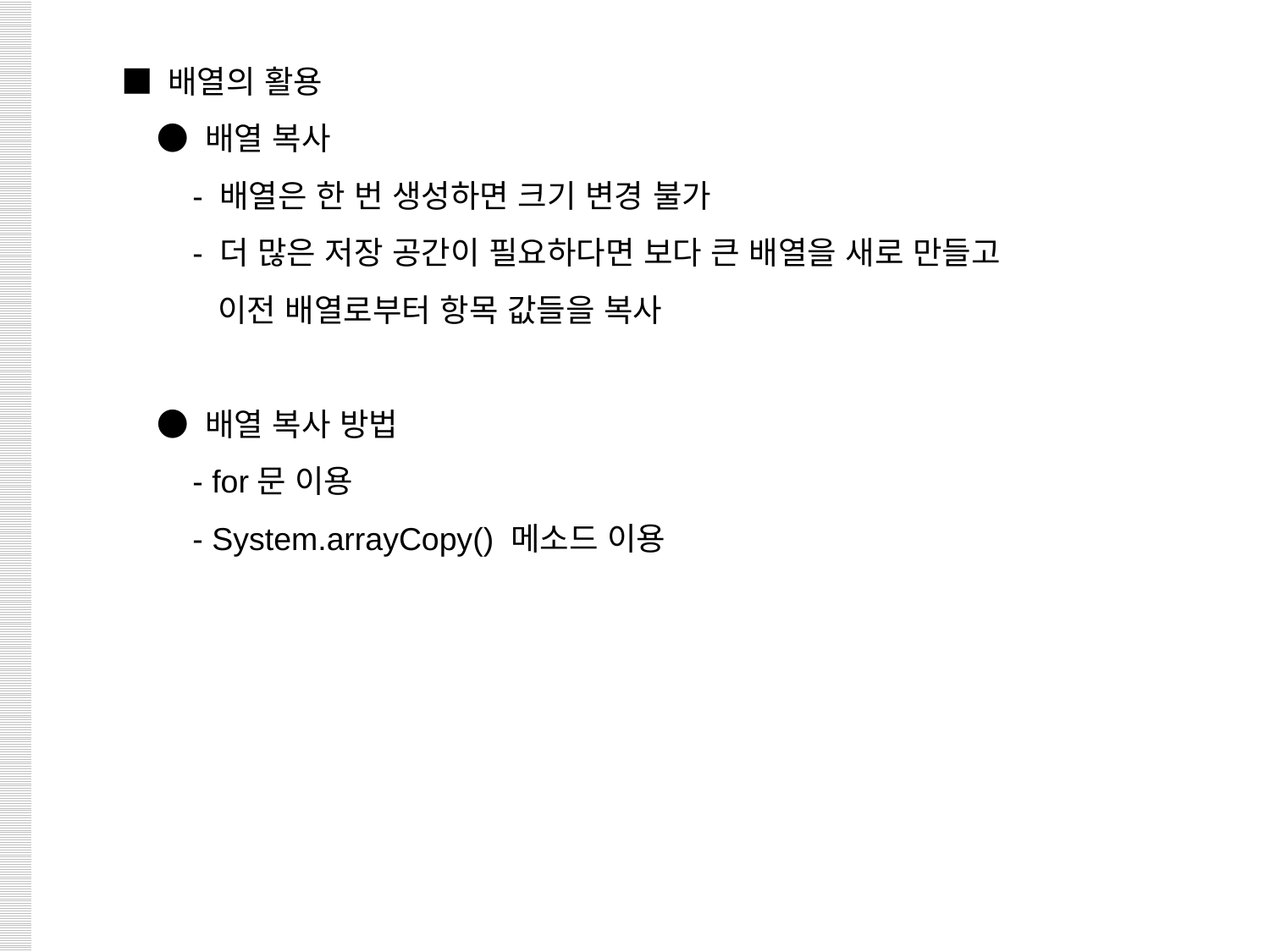

■ 배열의 활용
    ● 배열 복사
        - 배열은 한 번 생성하면 크기 변경 불가
        - 더 많은 저장 공간이 필요하다면 보다 큰 배열을 새로 만들고
          이전 배열로부터 항목 값들을 복사

    ● 배열 복사 방법
        - for문 이용
        - System.arrayCopy() 메소드 이용